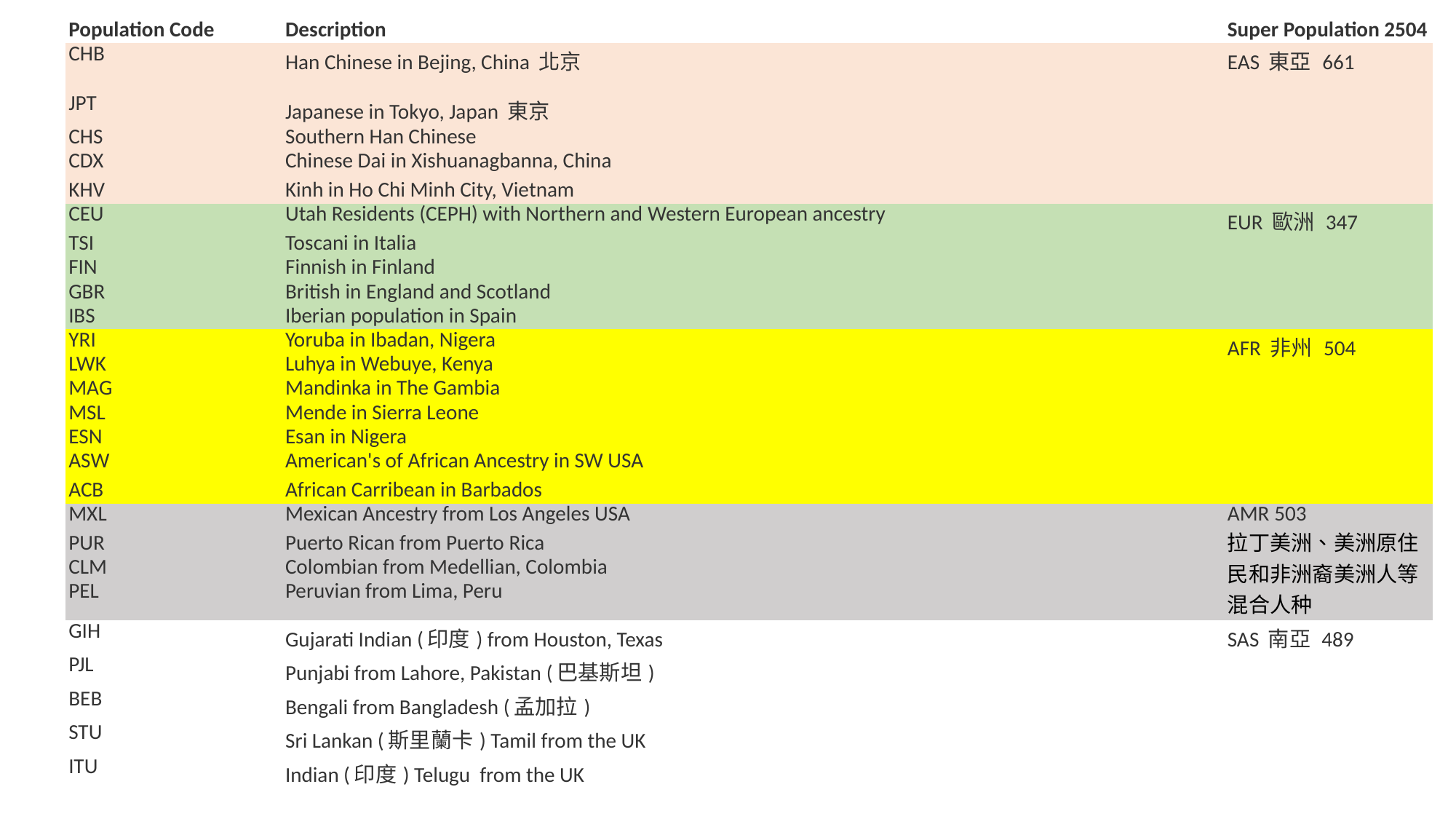

| Population Code | Description | Super Population 2504 |
| --- | --- | --- |
| CHB | Han Chinese in Bejing, China 北京 | EAS 東亞 661 |
| JPT | Japanese in Tokyo, Japan 東京 | EAS |
| CHS | Southern Han Chinese | EAS |
| CDX | Chinese Dai in Xishuanagbanna, China | EAS |
| KHV | Kinh in Ho Chi Minh City, Vietnam | EAS |
| CEU | Utah Residents (CEPH) with Northern and Western European ancestry | EUR 歐洲 347 |
| TSI | Toscani in Italia | EUR |
| FIN | Finnish in Finland | EUR |
| GBR | British in England and Scotland | EUR |
| IBS | Iberian population in Spain | EUR |
| YRI | Yoruba in Ibadan, Nigera | AFR 非州 504 |
| LWK | Luhya in Webuye, Kenya | AFR |
| MAG | Mandinka in The Gambia | AFR |
| MSL | Mende in Sierra Leone | AFR |
| ESN | Esan in Nigera | AFR |
| ASW | American's of African Ancestry in SW USA | AFR |
| ACB | African Carribean in Barbados | AFR |
| MXL | Mexican Ancestry from Los Angeles USA | AMR 503 拉丁美洲、美洲原住民和非洲裔美洲人等混合人种 |
| PUR | Puerto Rican from Puerto Rica | AMR |
| CLM | Colombian from Medellian, Colombia | AMR |
| PEL | Peruvian from Lima, Peru | AMR |
| GIH | Gujarati Indian (印度) from Houston, Texas | SAS 南亞 489 |
| PJL | Punjabi from Lahore, Pakistan (巴基斯坦) | SAS |
| BEB | Bengali from Bangladesh (孟加拉) | SAS |
| STU | Sri Lankan (斯里蘭卡) Tamil from the UK | SAS |
| ITU | Indian (印度) Telugu from the UK | SAS |
51